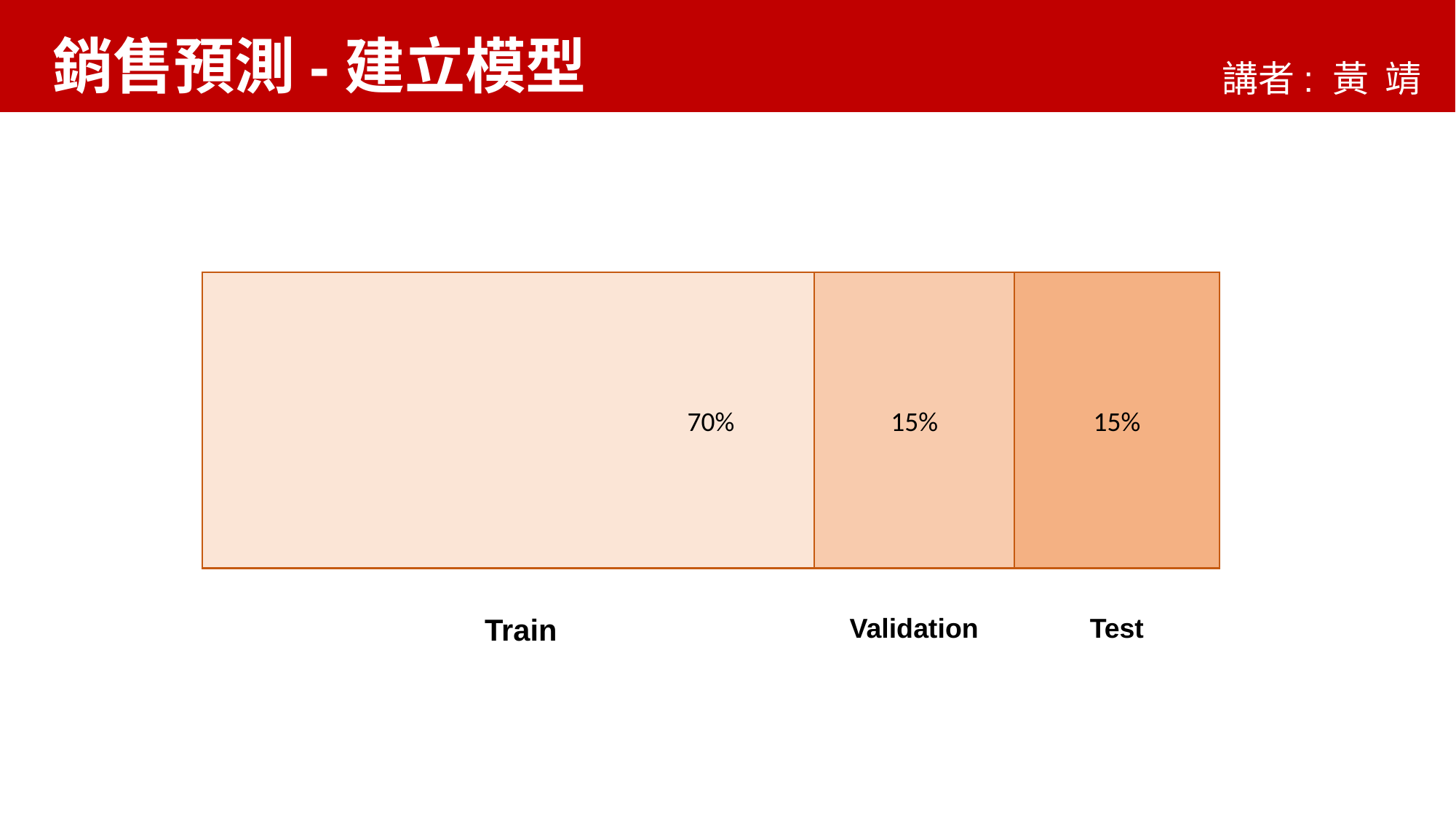

銷售預測-建立模型
講者: 黃  靖
15%
15%
70%
Train
Validation
Test